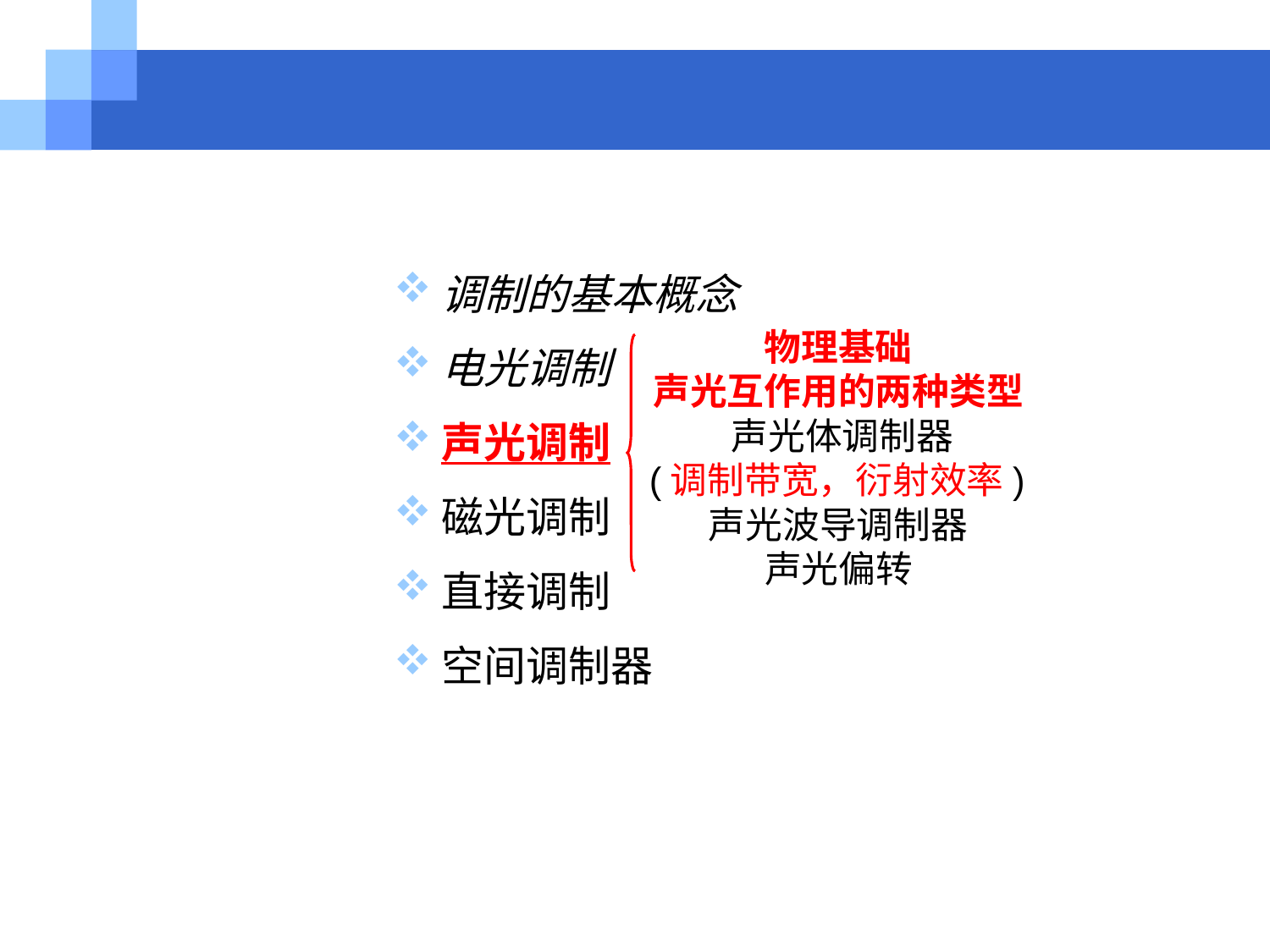

# 小结
调制的基本概念
电光调制
声光调制
磁光调制
直接调制
空间调制器
物理基础
声光互作用的两种类型
声光体调制器
(调制带宽，衍射效率)
声光波导调制器
声光偏转